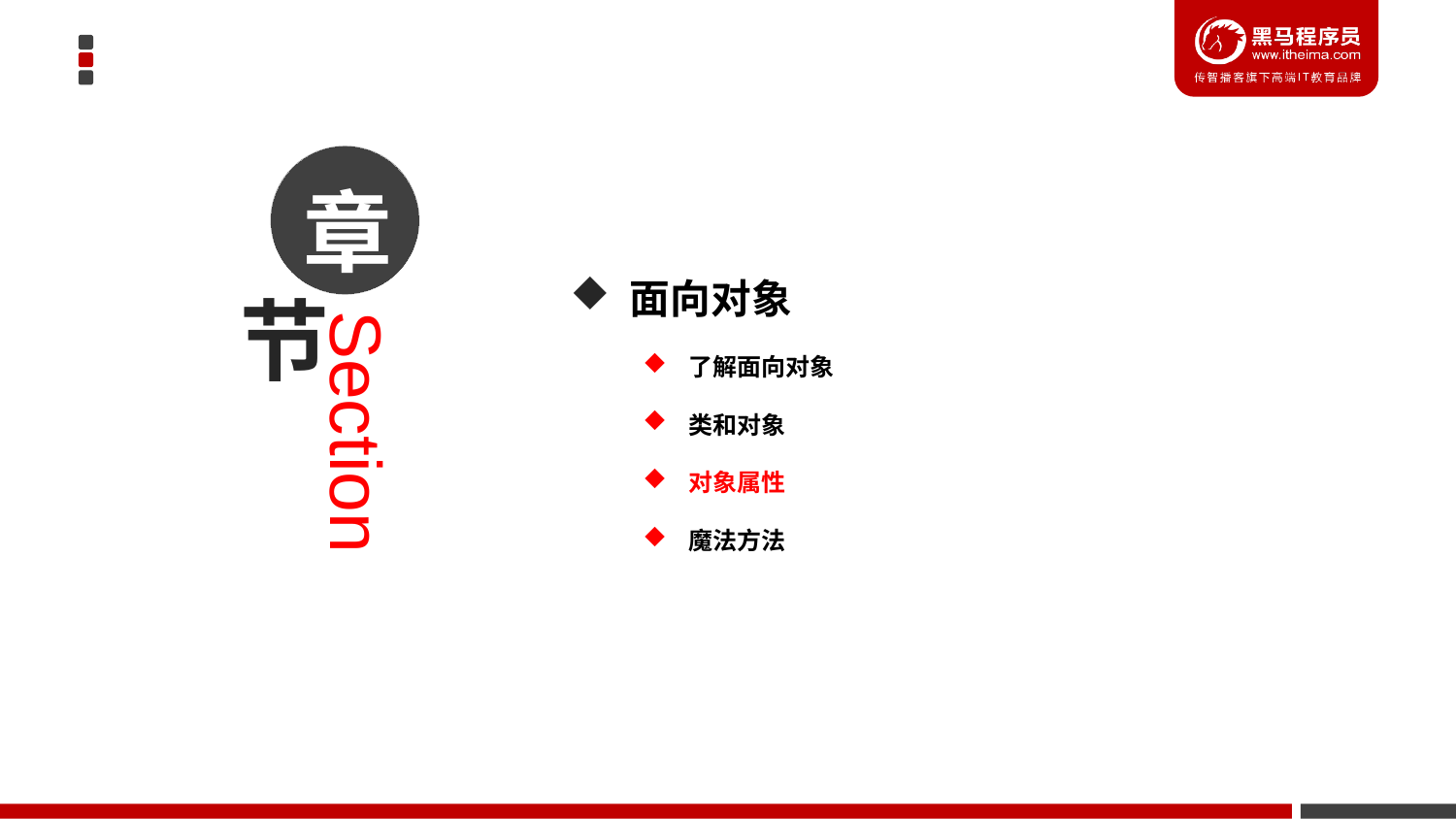

章
 面向对象
了解面向对象
类和对象
对象属性
魔法方法

节
Section